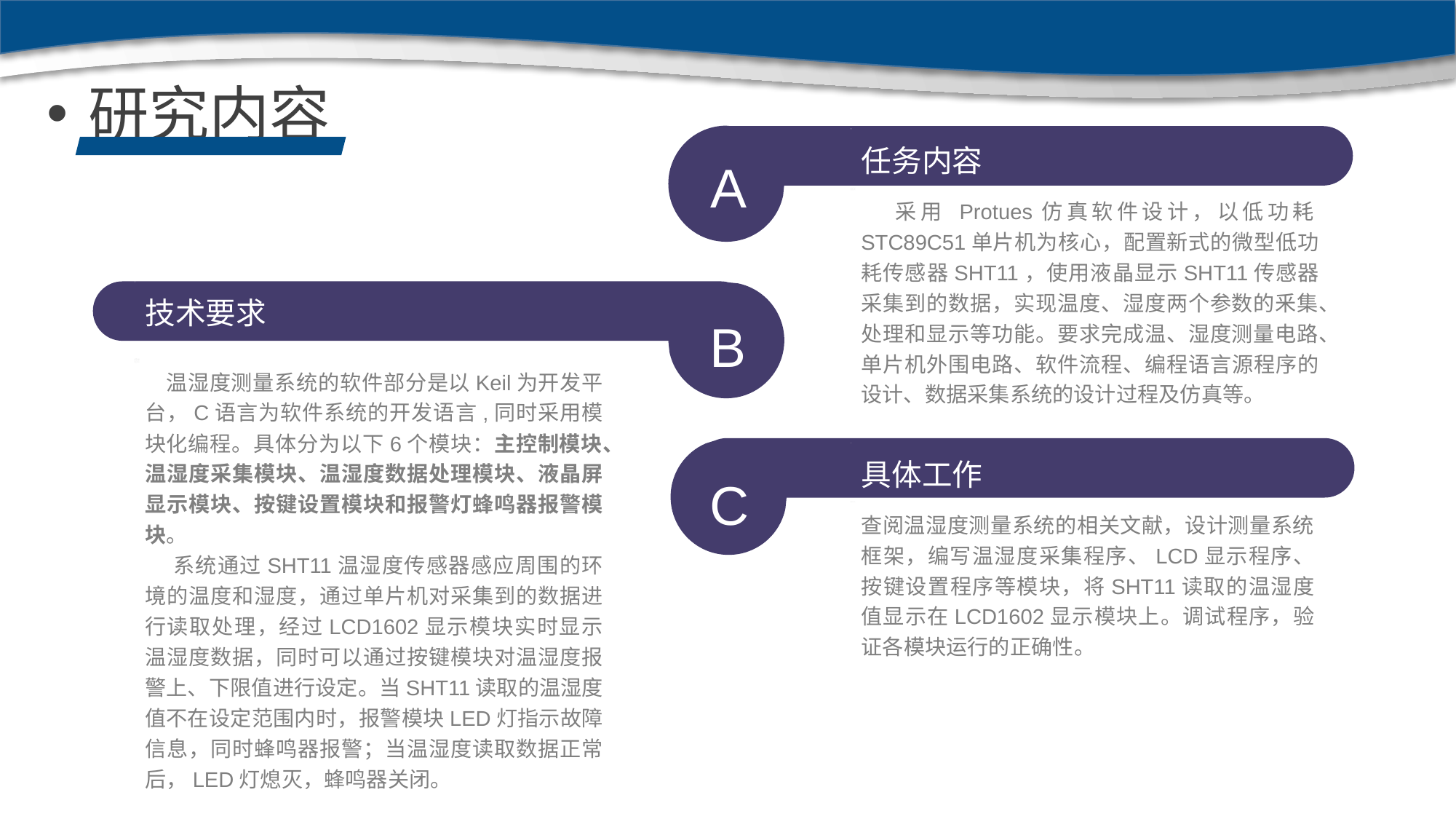

研究内容

任务内容

A
   采用 Protues仿真软件设计，以低功耗STC89C51单片机为核心，配置新式的微型低功耗传感器SHT11，使用液晶显示SHT11传感器采集到的数据，实现温度、湿度两个参数的釆集、处理和显示等功能。要求完成温、湿度测量电路、单片机外围电路、软件流程、编程语言源程序的设计、数据采集系统的设计过程及仿真等。

技术要求
B
   温湿度测量系统的软件部分是以Keil为开发平台，C语言为软件系统的开发语言,同时采用模块化编程。具体分为以下6个模块：主控制模块、温湿度采集模块、温湿度数据处理模块、液晶屏显示模块、按键设置模块和报警灯蜂鸣器报警模块。
    系统通过SHT11温湿度传感器感应周围的环境的温度和湿度，通过单片机对采集到的数据进行读取处理，经过LCD1602显示模块实时显示温湿度数据，同时可以通过按键模块对温湿度报警上、下限值进行设定。当SHT11读取的温湿度值不在设定范围内时，报警模块LED灯指示故障信息，同时蜂鸣器报警；当温湿度读取数据正常后，LED灯熄灭，蜂鸣器关闭。

具体工作
C
查阅温湿度测量系统的相关文献，设计测量系统框架，编写温湿度采集程序、LCD显示程序、按键设置程序等模块，将SHT11读取的温湿度值显示在LCD1602显示模块上。调试程序，验证各模块运行的正确性。
D